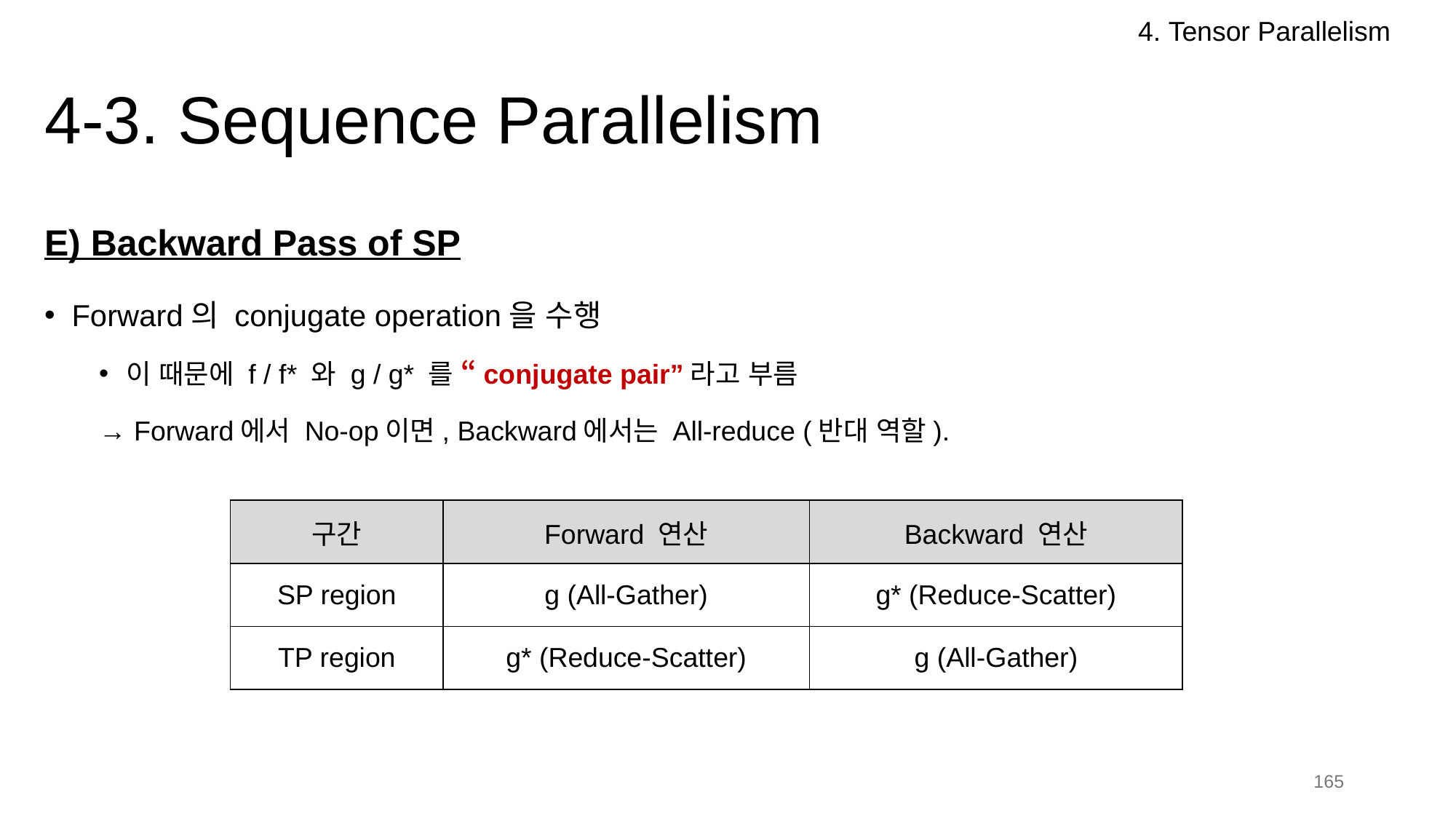

4. Tensor Parallelism
# 4-3. Sequence Parallelism
E) Backward Pass of SP
Forward의 conjugate operation을 수행
이 때문에 f / f* 와 g / g* 를 “conjugate pair”라고 부름
→ Forward에서 No-op이면, Backward에서는 All-reduce (반대 역할).

| 구간 | Forward 연산 | Backward 연산 |
| --- | --- | --- |
| SP region | g (All-Gather) | g\* (Reduce-Scatter) |
| TP region | g\* (Reduce-Scatter) | g (All-Gather) |
165